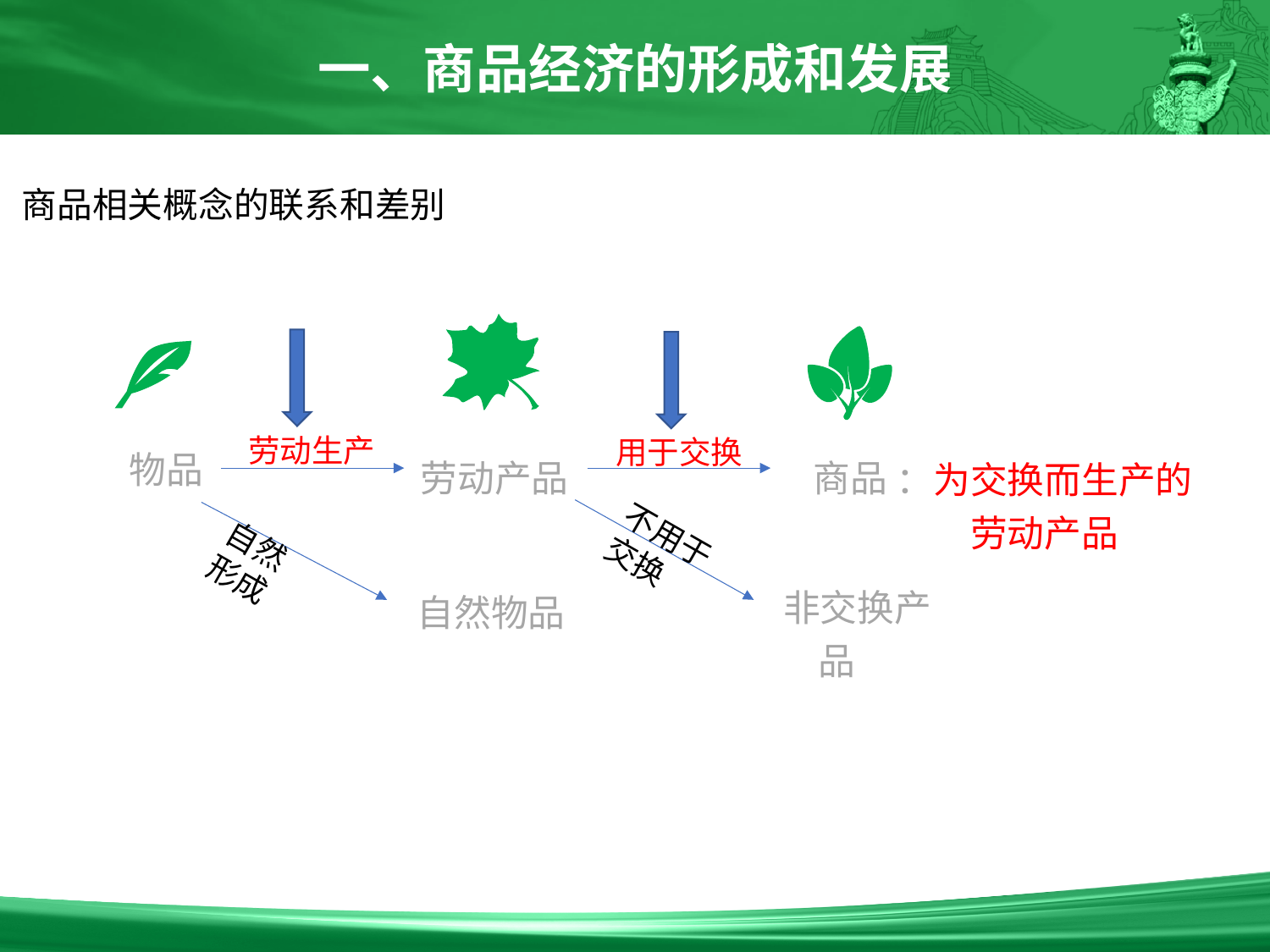

一、商品经济的形成和发展
 商品相关概念的联系和差别

劳动生产
用于交换
物品
劳动产品
商品
：为交换而生产的劳动产品
不用于交换
自然形成
    非交换产品
自然物品